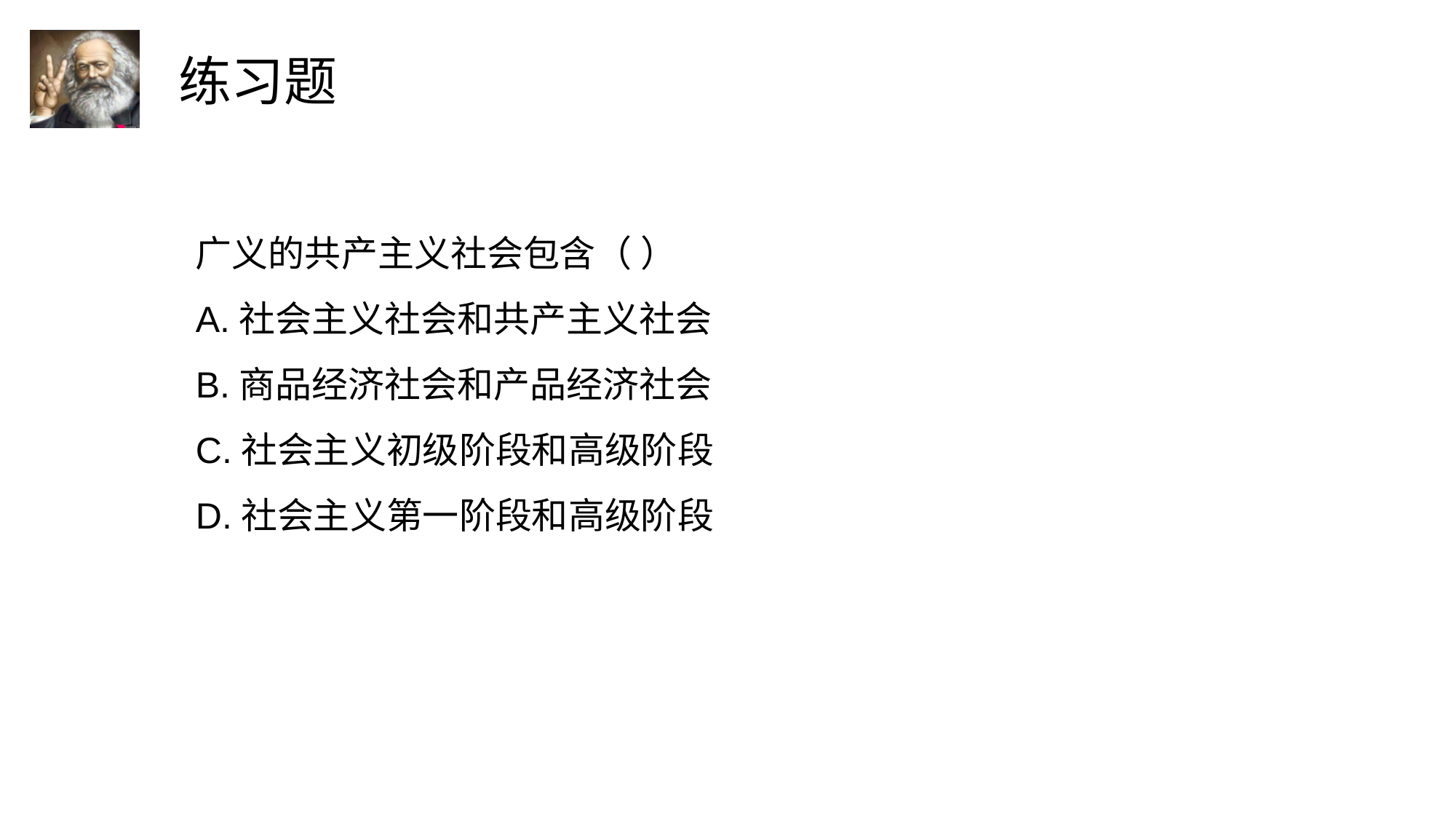

广义的共产主义社会包含（ ）
A.社会主义社会和共产主义社会
B.商品经济社会和产品经济社会
C.社会主义初级阶段和高级阶段
D.社会主义第一阶段和高级阶段